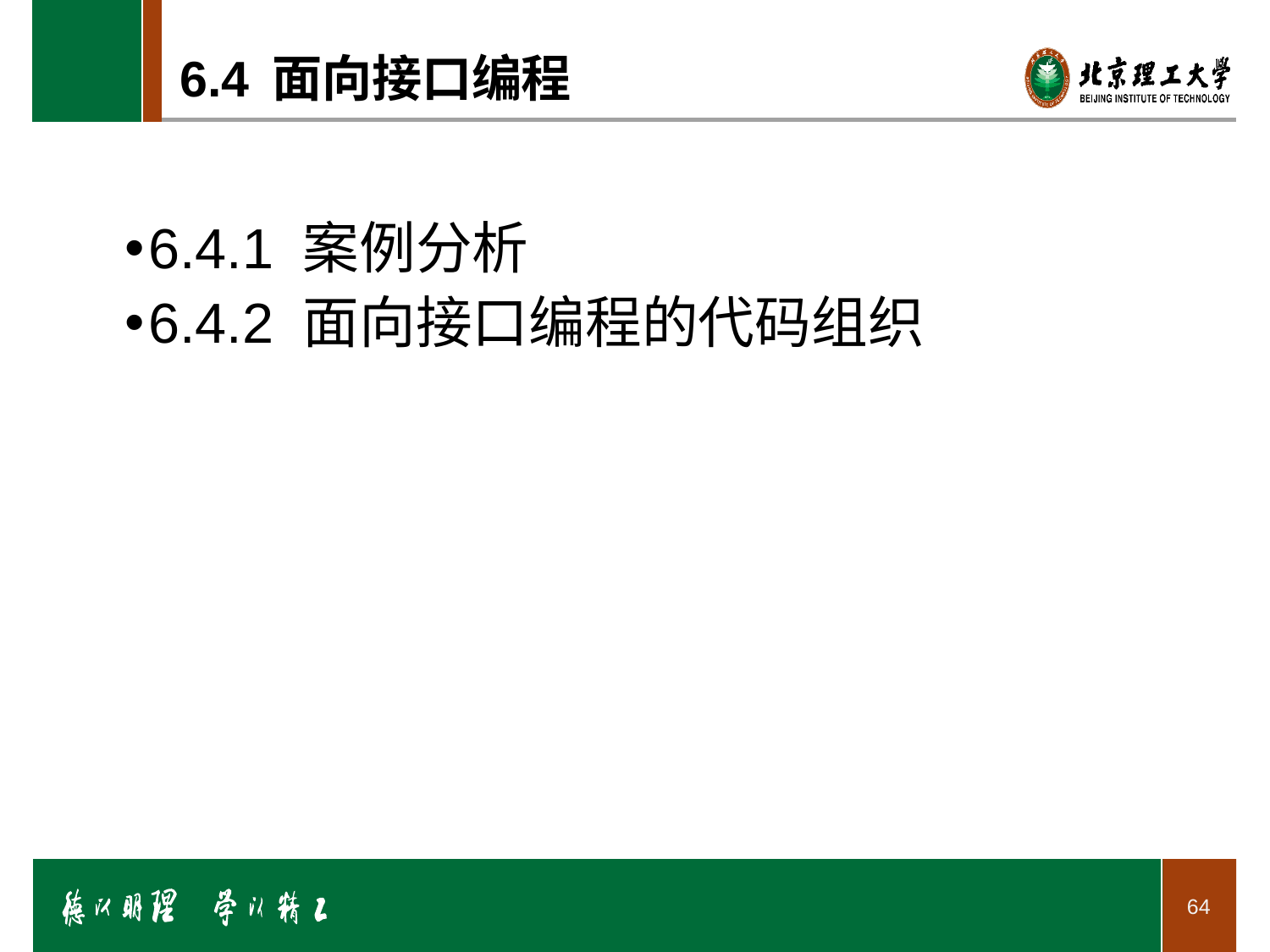

# 6.4 面向接口编程
6.4.1 案例分析
6.4.2 面向接口编程的代码组织